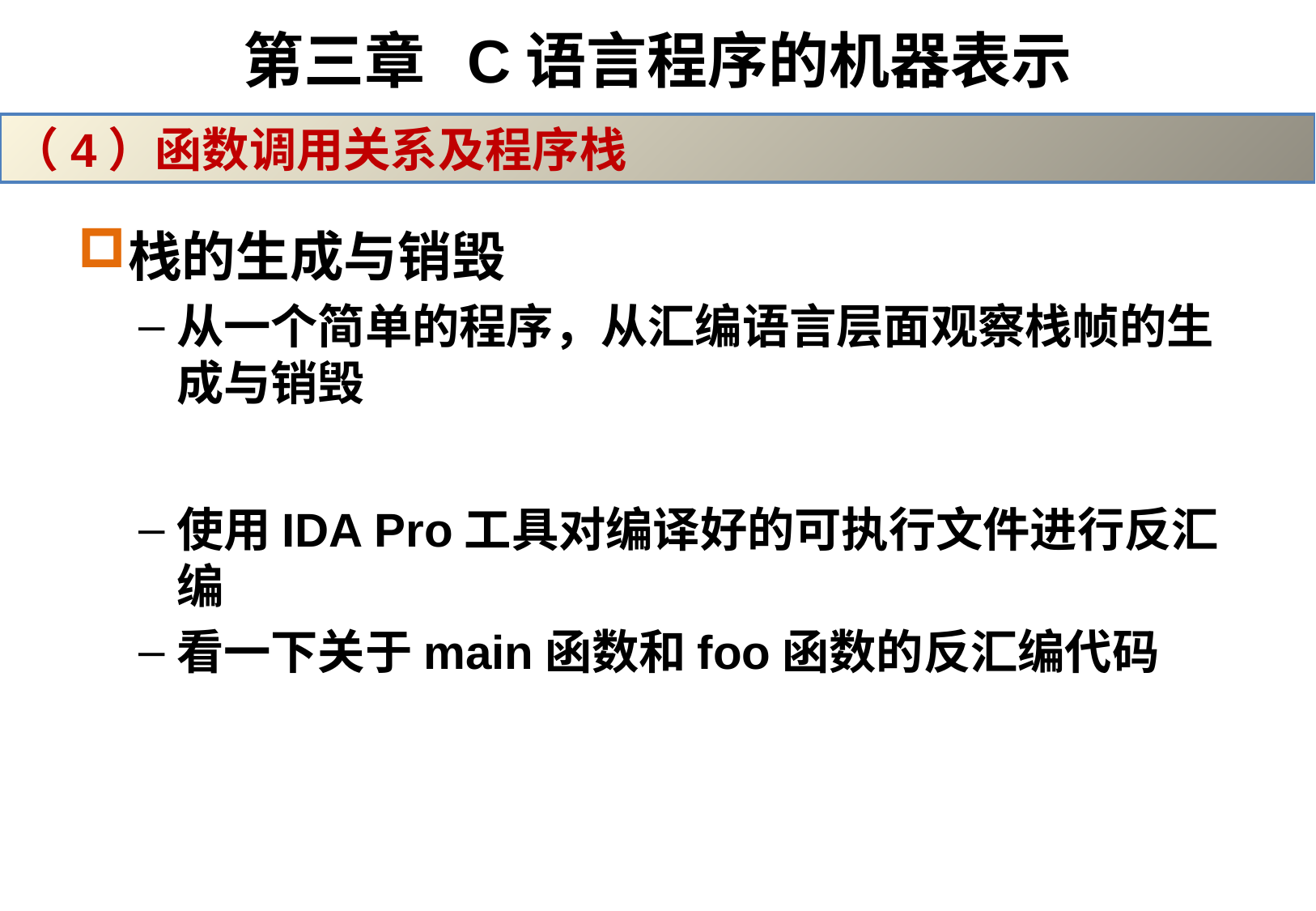

# 第三章  C语言程序的机器表示
（4）函数调用关系及程序栈
栈的生成与销毁
从一个简单的程序，从汇编语言层面观察栈帧的生成与销毁

使用IDA Pro工具对编译好的可执行文件进行反汇编
看一下关于main函数和foo函数的反汇编代码